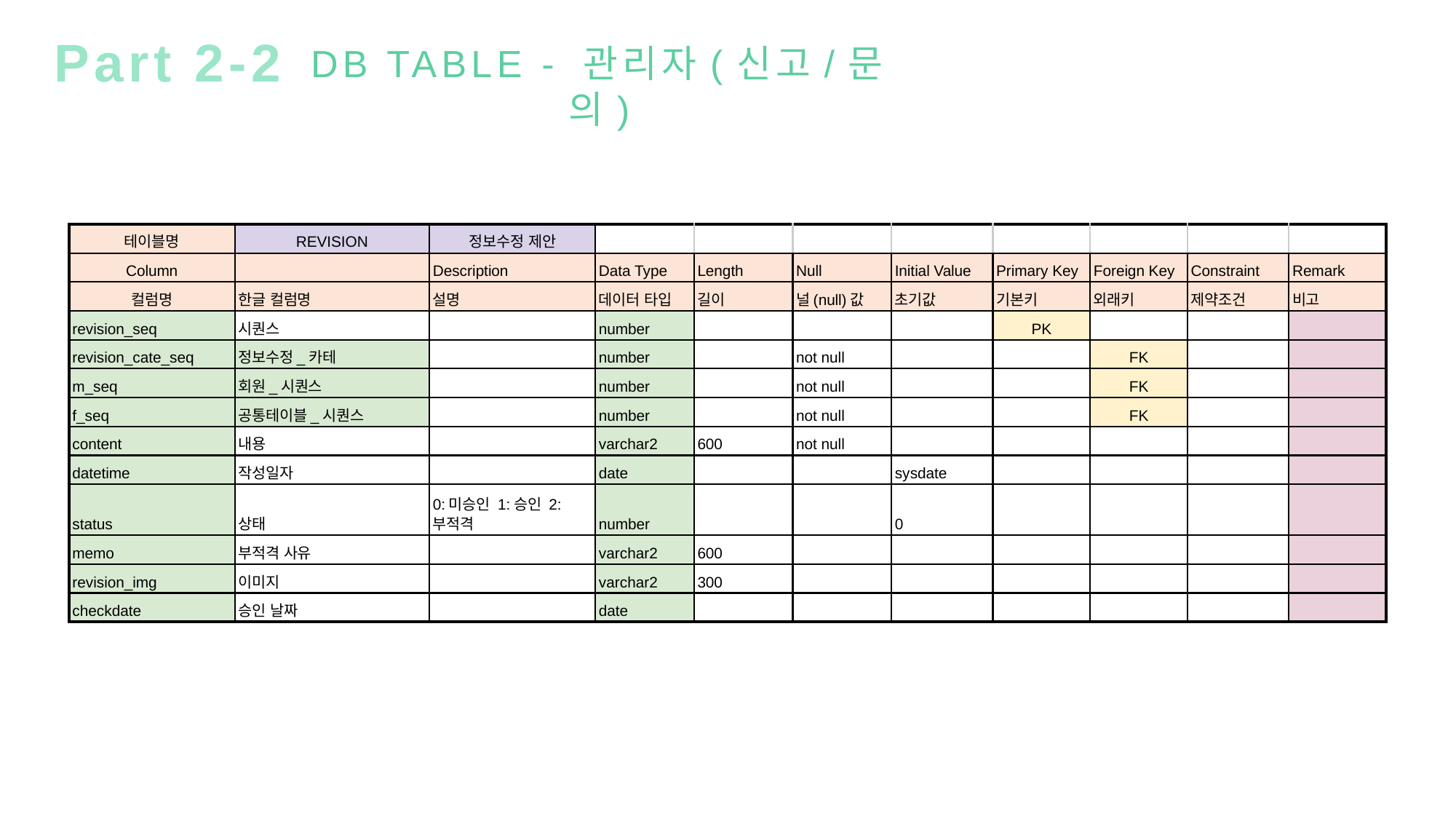

Part 2-2
DB TABLE - 관리자(신고/문의)
| 테이블명 | REVISION | 정보수정 제안 |  |  |  |  |  |  |  |  |
| --- | --- | --- | --- | --- | --- | --- | --- | --- | --- | --- |
| Column |  | Description | Data Type | Length | Null | Initial Value | Primary Key | Foreign Key | Constraint | Remark |
| 컬럼명 | 한글 컬럼명 | 설명 | 데이터 타입 | 길이 | 널(null)값 | 초기값 | 기본키 | 외래키 | 제약조건 | 비고 |
| revision\_seq | 시퀀스 |  | number |  |  |  | PK |  |  |  |
| revision\_cate\_seq | 정보수정\_카테 |  | number |  | not null |  |  | FK |  |  |
| m\_seq | 회원\_시퀀스 |  | number |  | not null |  |  | FK |  |  |
| f\_seq | 공통테이블\_시퀀스 |  | number |  | not null |  |  | FK |  |  |
| content | 내용 |  | varchar2 | 600 | not null |  |  |  |  |  |
| datetime | 작성일자 |  | date |  |  | sysdate |  |  |  |  |
| status | 상태 | 0:미승인 1:승인 2:부적격 | number |  |  | 0 |  |  |  |  |
| memo | 부적격 사유 |  | varchar2 | 600 |  |  |  |  |  |  |
| revision\_img | 이미지 |  | varchar2 | 300 |  |  |  |  |  |  |
| checkdate | 승인 날짜 |  | date |  |  |  |  |  |  |  |